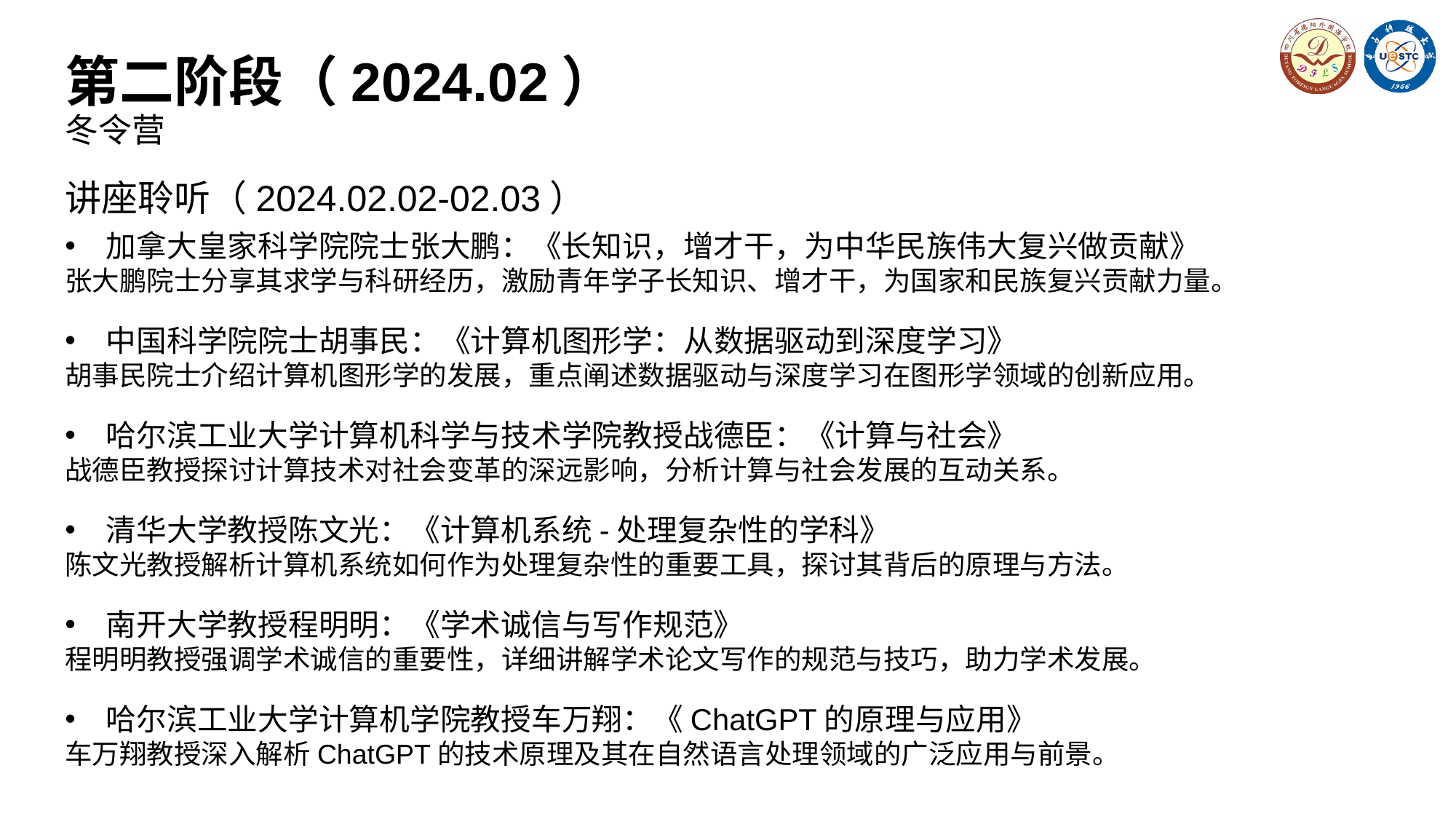

第二阶段（2024.02）
冬令营
讲座聆听（2024.02.02-02.03）
加拿大皇家科学院院士张大鹏：《长知识，增才干，为中华民族伟大复兴做贡献》
张大鹏院士分享其求学与科研经历，激励青年学子长知识、增才干，为国家和民族复兴贡献力量。

中国科学院院士胡事民：《计算机图形学：从数据驱动到深度学习》
胡事民院士介绍计算机图形学的发展，重点阐述数据驱动与深度学习在图形学领域的创新应用。

哈尔滨工业大学计算机科学与技术学院教授战德臣：《计算与社会》
战德臣教授探讨计算技术对社会变革的深远影响，分析计算与社会发展的互动关系。

清华大学教授陈文光：《计算机系统-处理复杂性的学科》
陈文光教授解析计算机系统如何作为处理复杂性的重要工具，探讨其背后的原理与方法。

南开大学教授程明明：《学术诚信与写作规范》
程明明教授强调学术诚信的重要性，详细讲解学术论文写作的规范与技巧，助力学术发展。

哈尔滨工业大学计算机学院教授车万翔：《ChatGPT的原理与应用》
车万翔教授深入解析ChatGPT的技术原理及其在自然语言处理领域的广泛应用与前景。